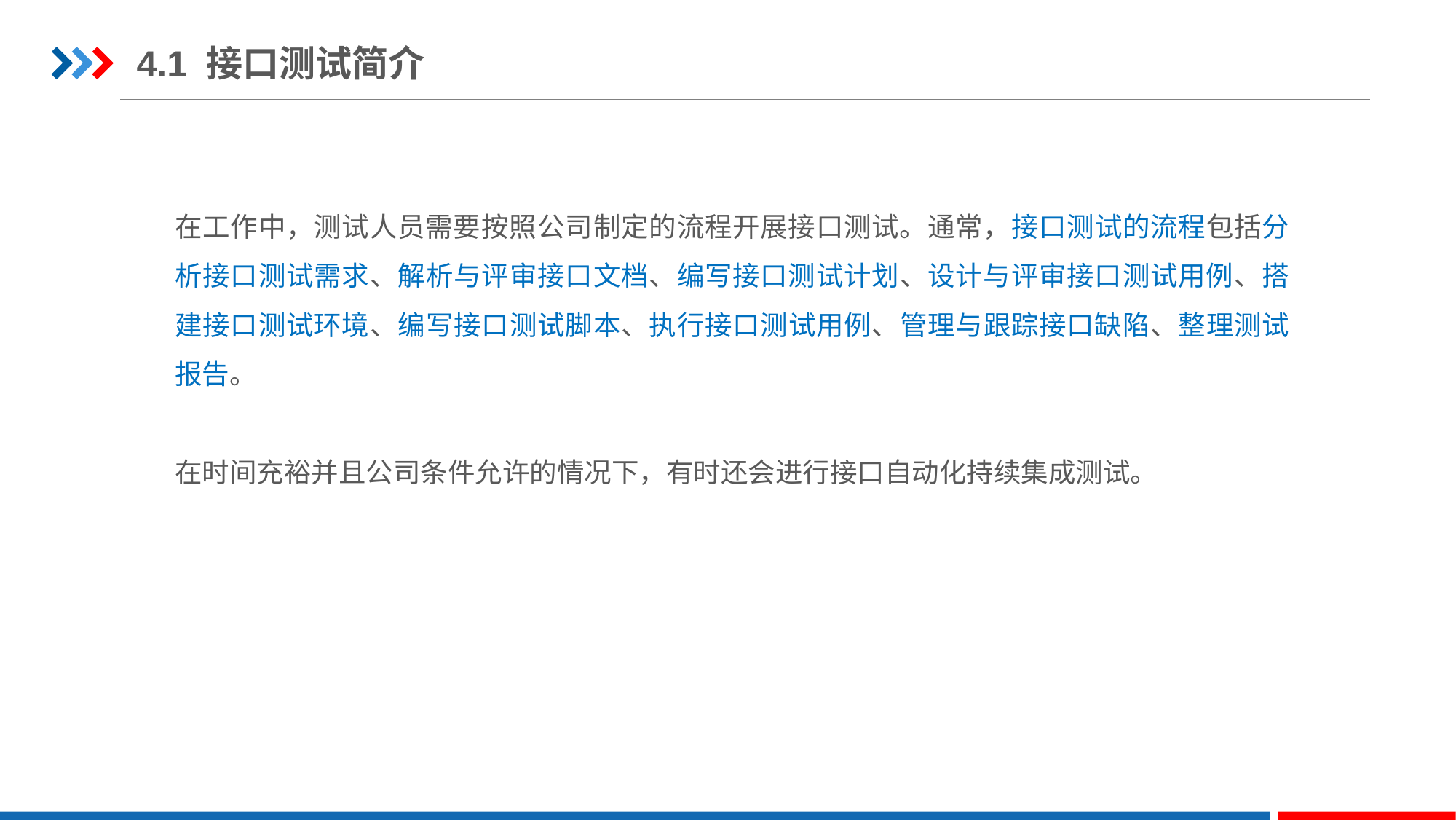

4.1 接口测试简介
在工作中，测试人员需要按照公司制定的流程开展接口测试。通常，接口测试的流程包括分析接口测试需求、解析与评审接口文档、编写接口测试计划、设计与评审接口测试用例、搭建接口测试环境、编写接口测试脚本、执行接口测试用例、管理与跟踪接口缺陷、整理测试报告。

在时间充裕并且公司条件允许的情况下，有时还会进行接口自动化持续集成测试。